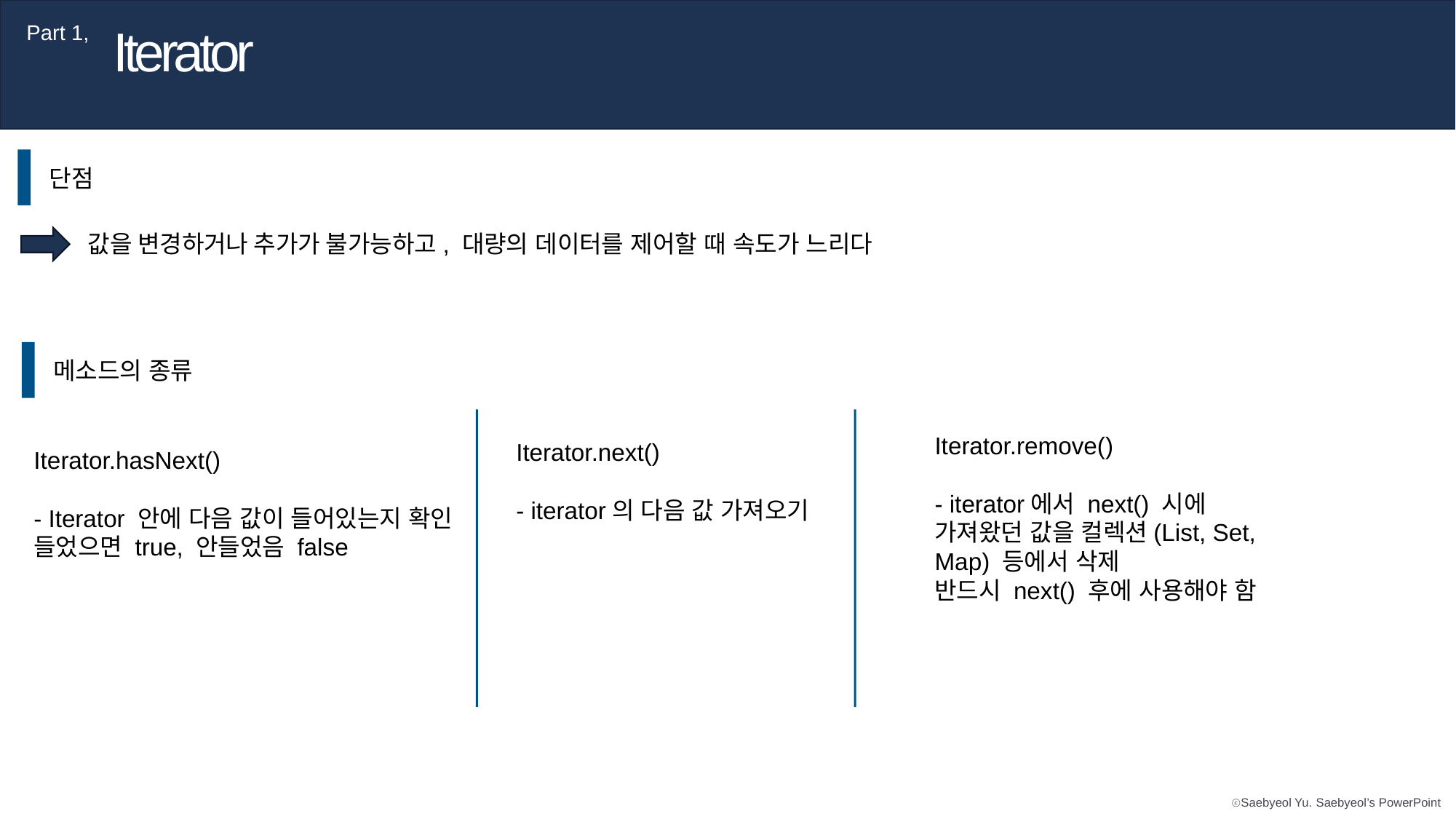

Iterator
Part 1,

단점
값을 변경하거나 추가가 불가능하고, 대량의 데이터를 제어할 때 속도가 느리다

메소드의 종류

Iterator.remove()

- iterator에서 next() 시에 가져왔던 값을 컬렉션(List, Set, Map) 등에서 삭제
반드시 next() 후에 사용해야 함

Iterator.next()

- iterator의 다음 값 가져오기

Iterator.hasNext()

- Iterator 안에 다음 값이 들어있는지 확인
들었으면 true, 안들었음 false